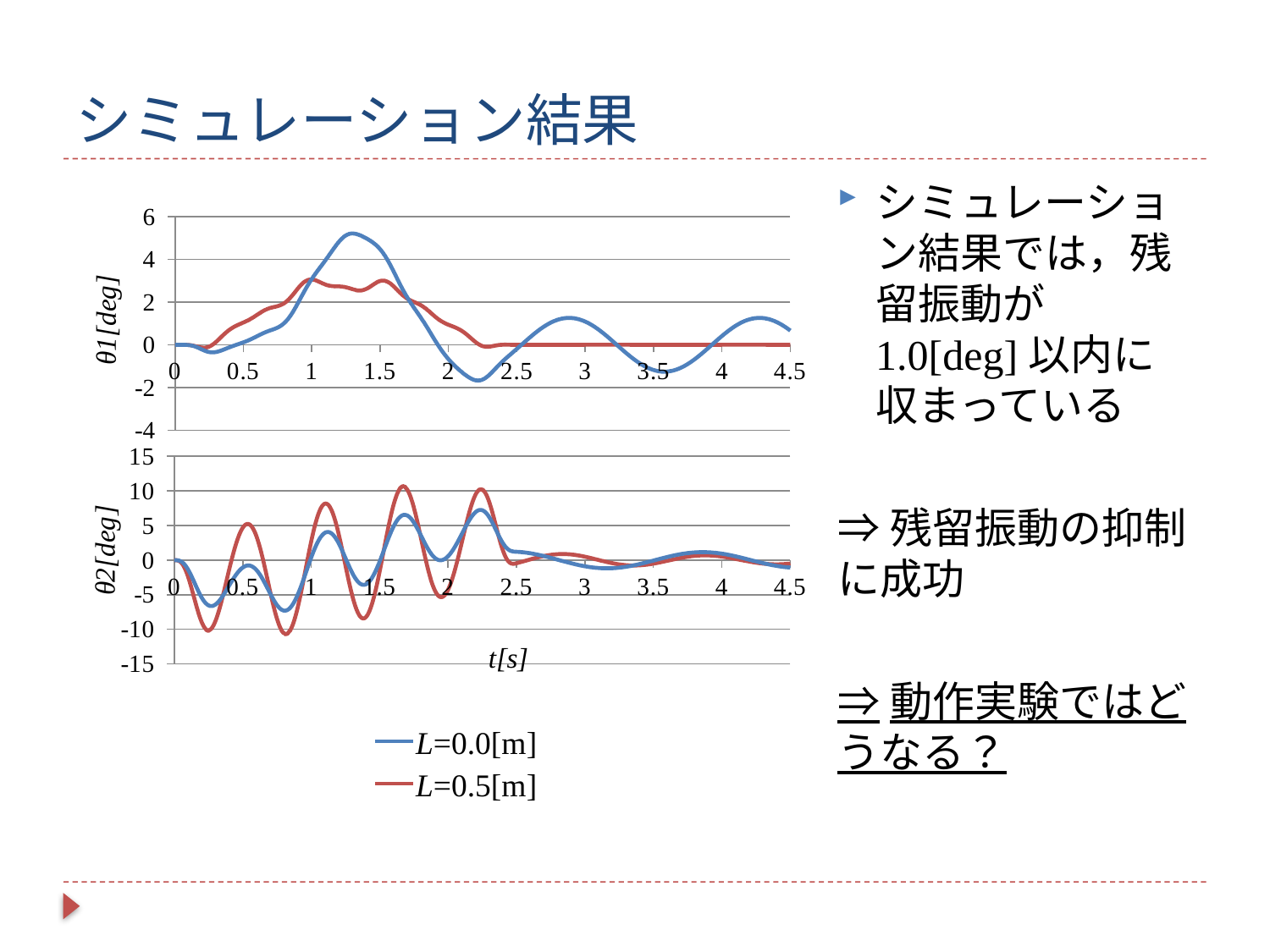

# シミュレーション結果
シミュレーション結果では，残留振動が1.0[deg]以内に収まっている

⇒残留振動の抑制に成功

⇒動作実験ではどうなる？

### Chart

| Category | L=0.5 | L=0.1 |
|---|---|---|

### Chart

| Category | L=0.5 | L=0.1 |
|---|---|---|
L=0.0[m]
L=0.5[m]